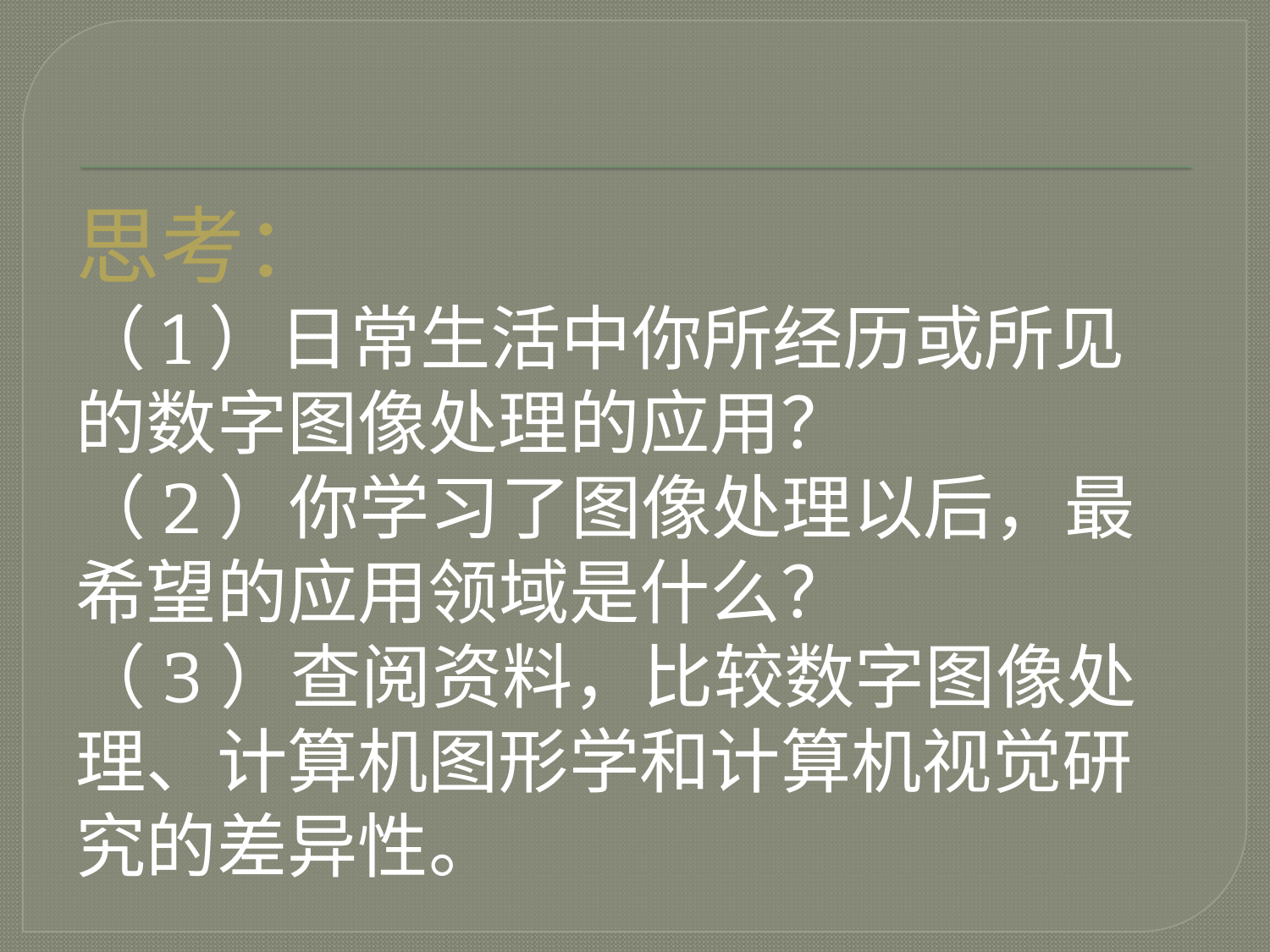

思考：
（1）日常生活中你所经历或所见的数字图像处理的应用？
（2）你学习了图像处理以后，最希望的应用领域是什么？
（3）查阅资料，比较数字图像处理、计算机图形学和计算机视觉研究的差异性。